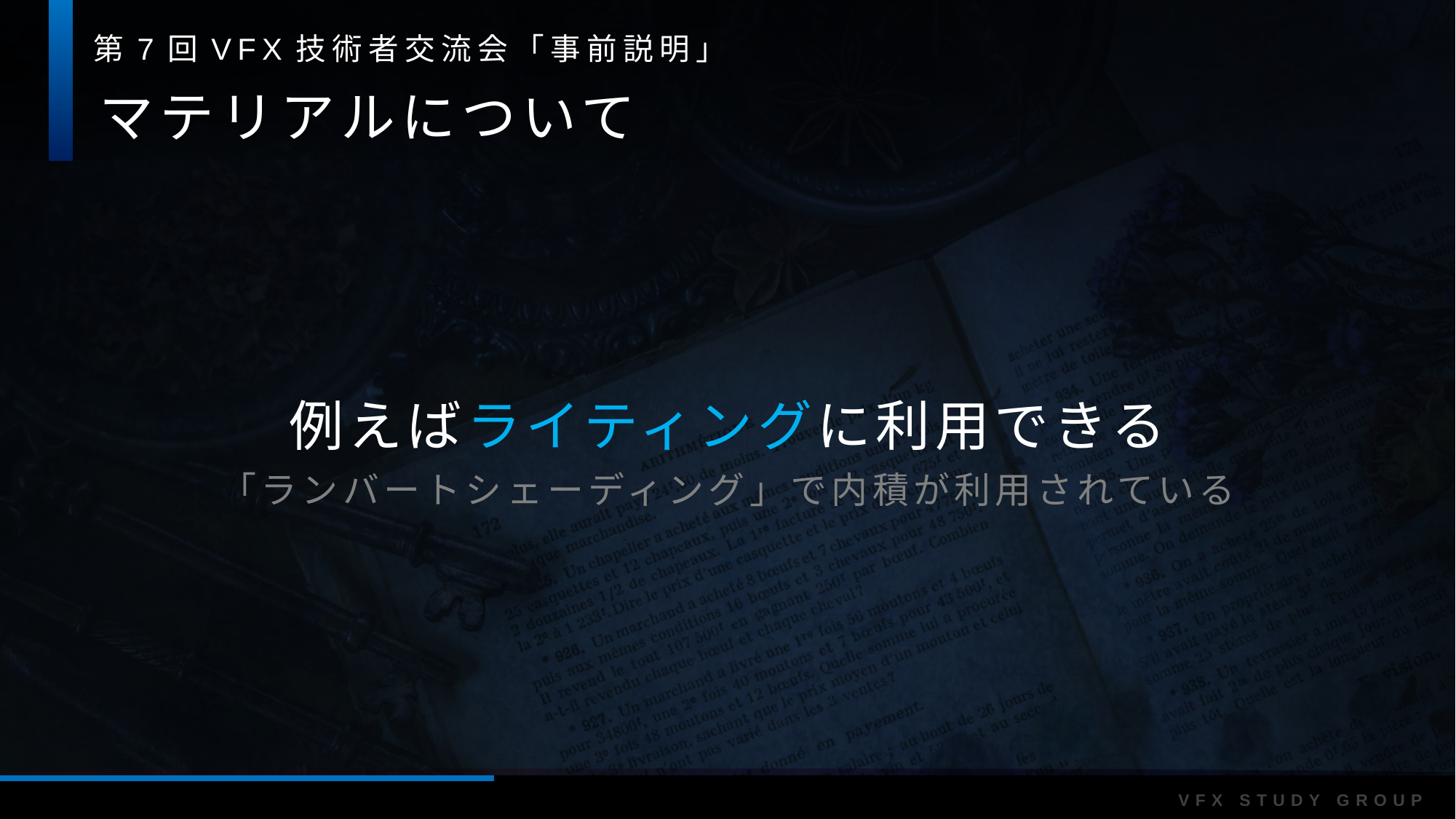

マテリアルについて
例えばライティングに利用できる
「ランバートシェーディング」で内積が利用されている